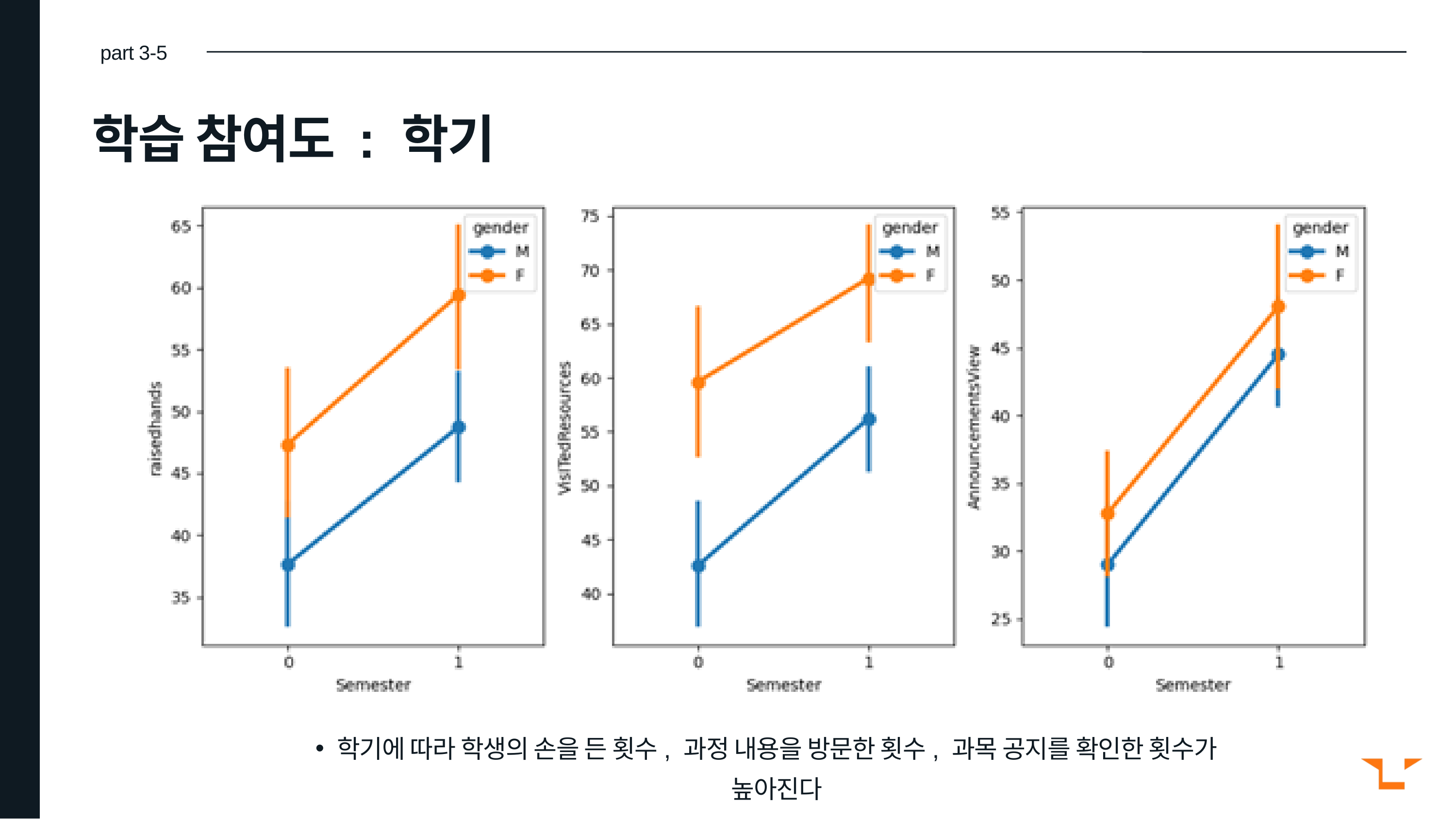

part 3-5

학습 참여도 : 학기

학기에 따라 학생의 손을 든 횟수, 과정 내용을 방문한 횟수, 과목 공지를 확인한 횟수가 높아진다